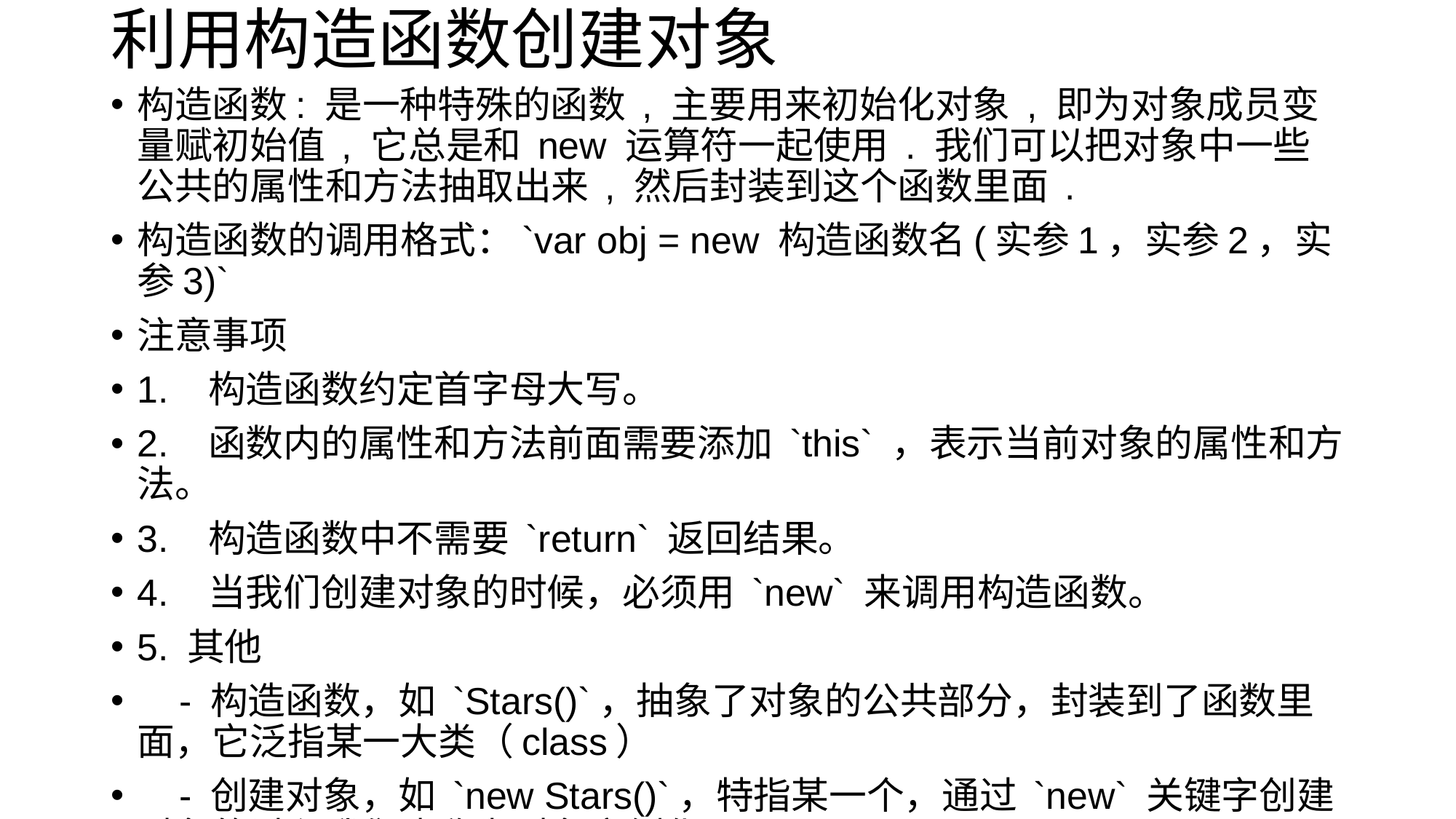

# 利用构造函数创建对象
构造函数: 是一种特殊的函数 , 主要用来初始化对象 , 即为对象成员变量赋初始值 , 它总是和 new 运算符一起使用 . 我们可以把对象中一些公共的属性和方法抽取出来 , 然后封装到这个函数里面 .
构造函数的调用格式：`var obj = new 构造函数名(实参1，实参2，实参3)`
注意事项
1.   构造函数约定首字母大写。
2.   函数内的属性和方法前面需要添加 `this` ，表示当前对象的属性和方法。
3.   构造函数中不需要 `return` 返回结果。
4.   当我们创建对象的时候，必须用 `new` 来调用构造函数。
5. 其他
    - 构造函数，如 `Stars()`，抽象了对象的公共部分，封装到了函数里面，它泛指某一大类（class）
    - 创建对象，如 `new Stars()`，特指某一个，通过 `new` 关键字创建对象的过程我们也称为对象实例化